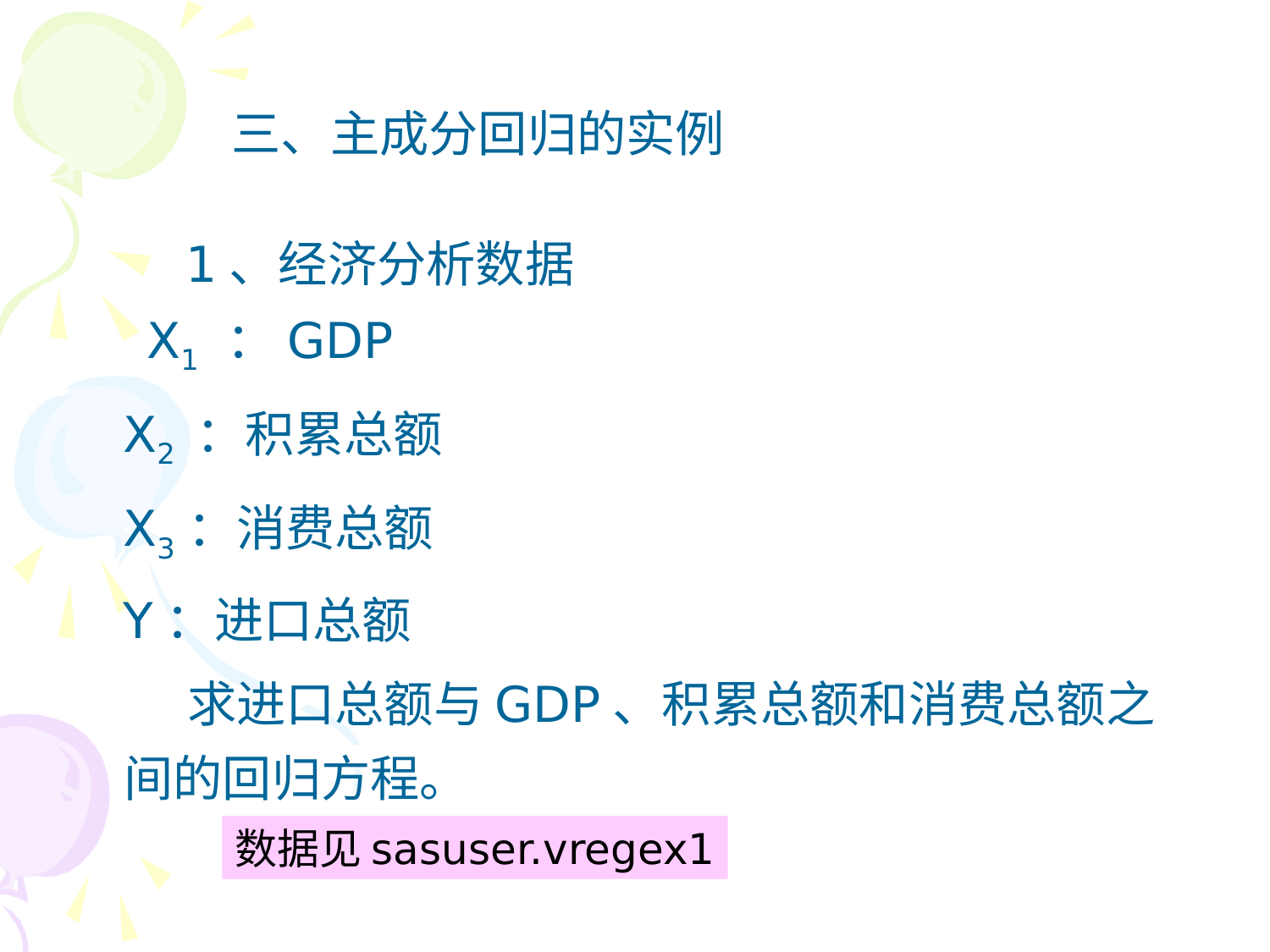

三、主成分回归的实例
       1、经济分析数据
 X1 ：GDP
   X2 ：积累总额
   X3：消费总额
   Y：进口总额
         求进口总额与GDP、积累总额和消费总额之间的回归方程。
数据见sasuser.vregex1